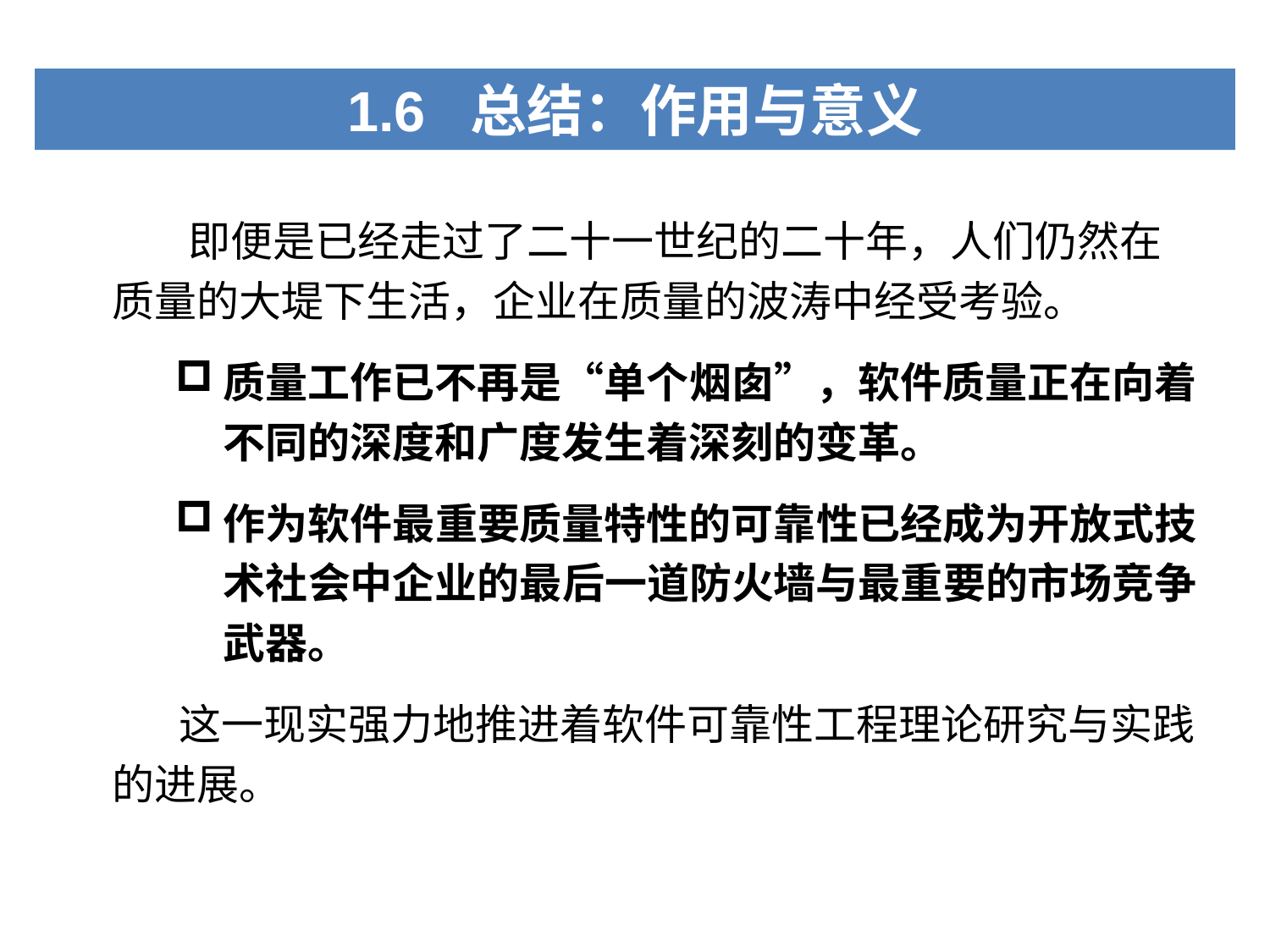

1.6  总结：作用与意义
   即便是已经走过了二十一世纪的二十年，人们仍然在质量的大堤下生活，企业在质量的波涛中经受考验。
质量工作已不再是“单个烟囱”，软件质量正在向着不同的深度和广度发生着深刻的变革。
作为软件最重要质量特性的可靠性已经成为开放式技术社会中企业的最后一道防火墙与最重要的市场竞争武器。
  这一现实强力地推进着软件可靠性工程理论研究与实践的进展。